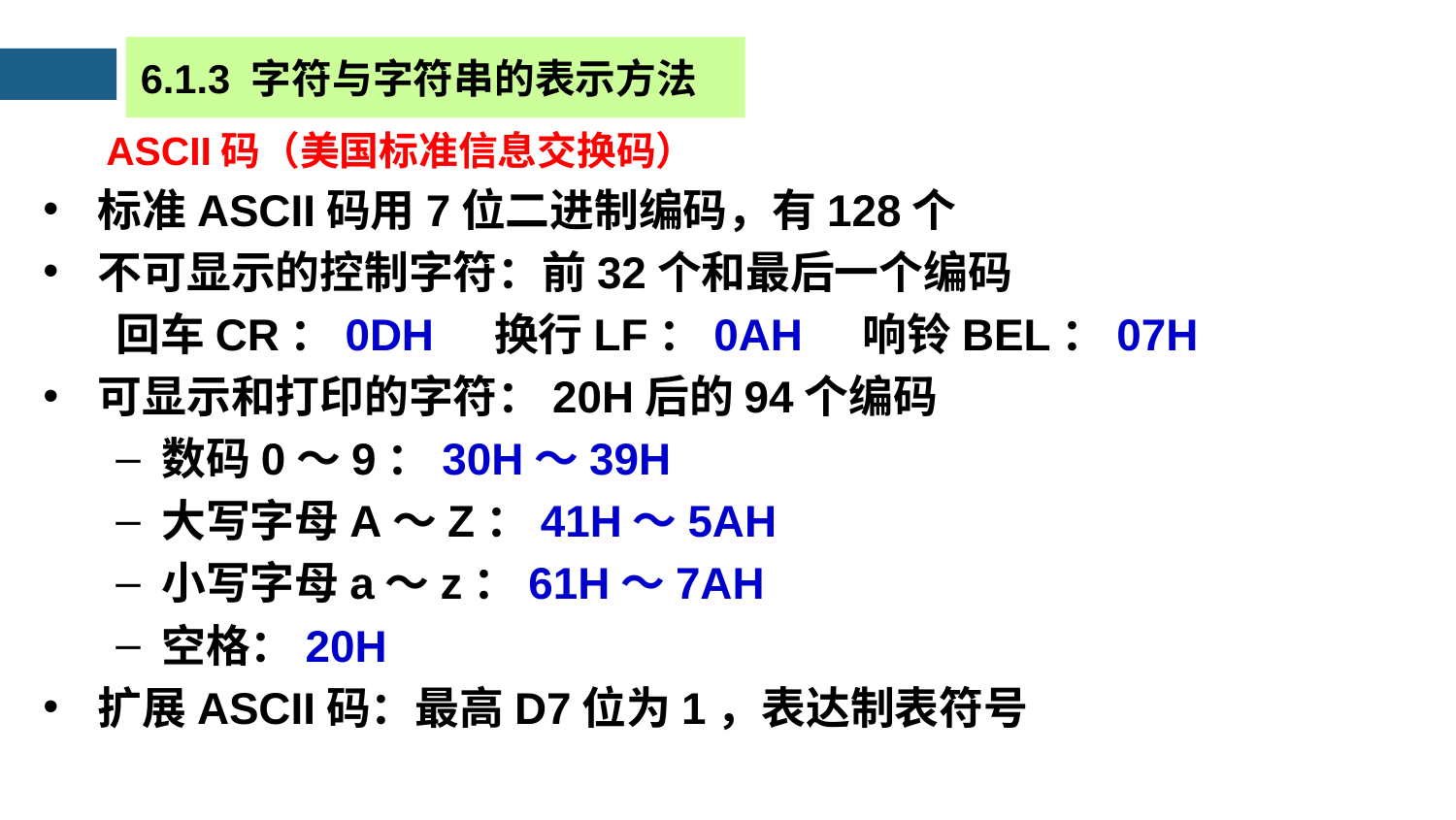

6.1.3 字符与字符串的表示方法
ASCII码（美国标准信息交换码）
标准ASCII码用7位二进制编码，有128个
不可显示的控制字符：前32个和最后一个编码
回车CR：0DH    换行LF：0AH    响铃BEL：07H
可显示和打印的字符：20H后的94个编码
数码0～9：30H～39H
大写字母A～Z：41H～5AH
小写字母a～z：61H～7AH
空格：20H
扩展ASCII码：最高D7位为1，表达制表符号